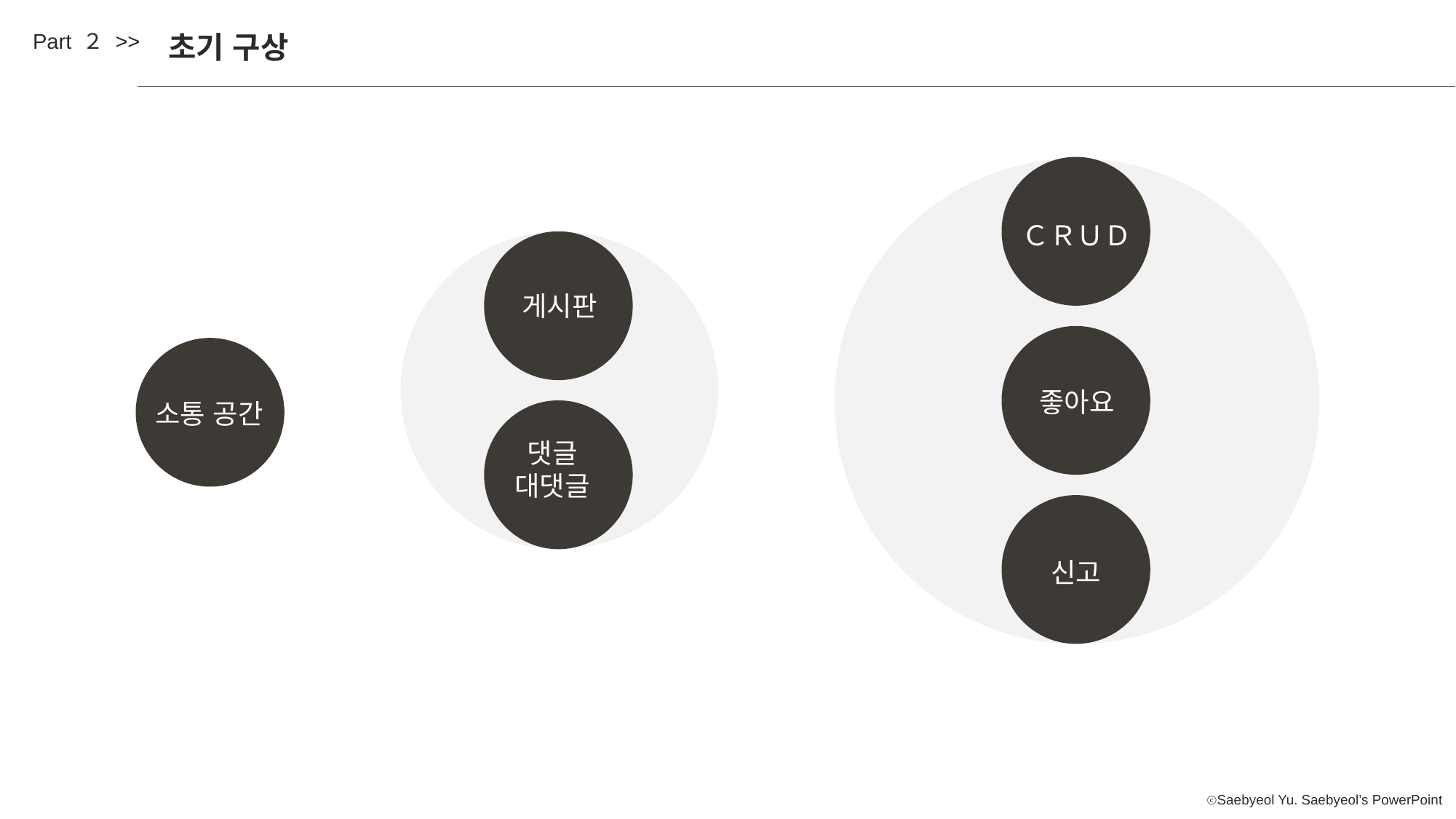

Part ２ >>
초기 구상

요소1
ＣＲＵＤ

게시판

좋아요
소통 공간

댓글
대댓글

신고